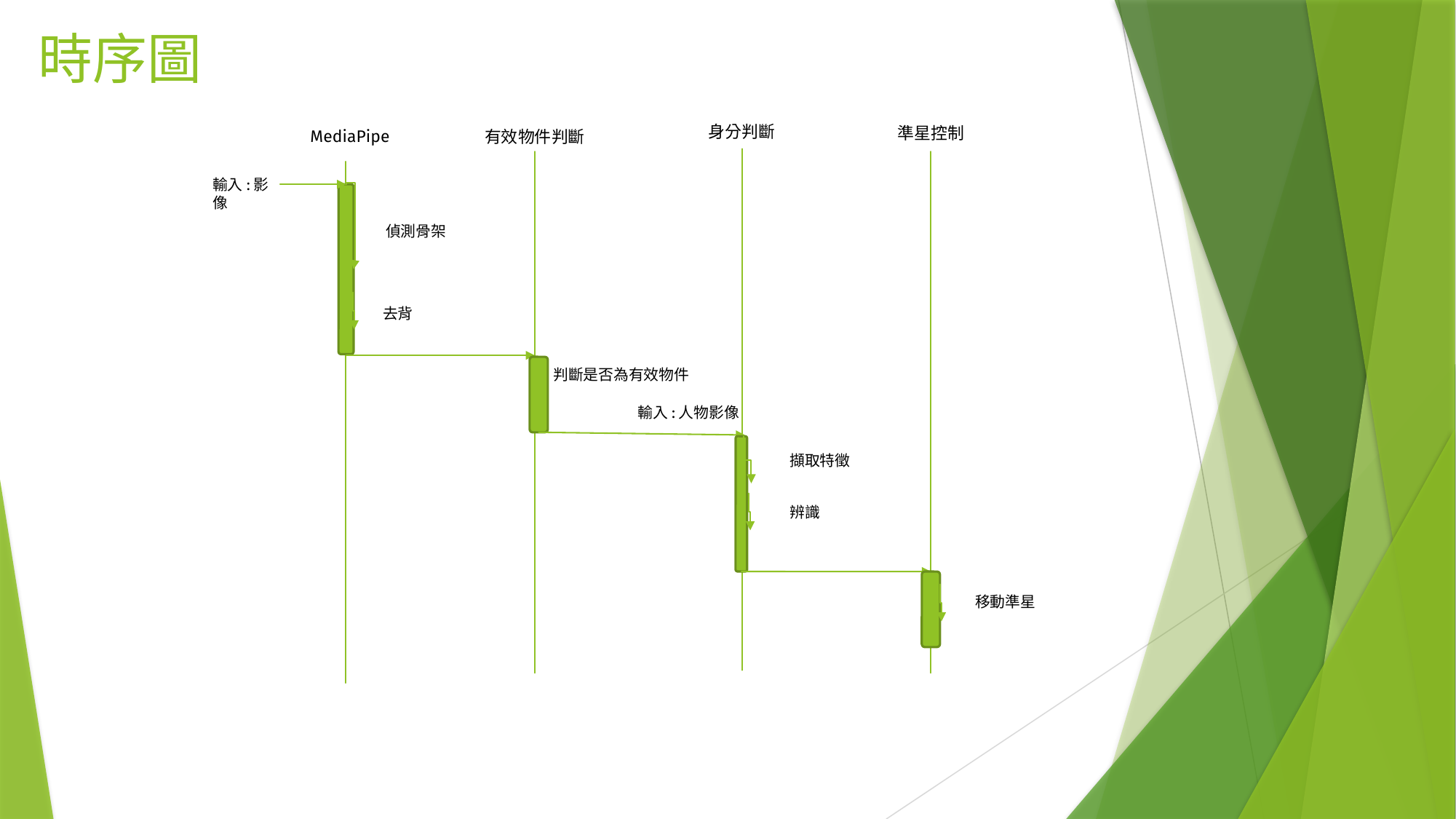

# 時序圖
身分判斷
準星控制
MediaPipe
有效物件判斷
輸入:影像

偵測骨架
去背

判斷是否為有效物件
輸入:人物影像

擷取特徵
辨識

移動準星